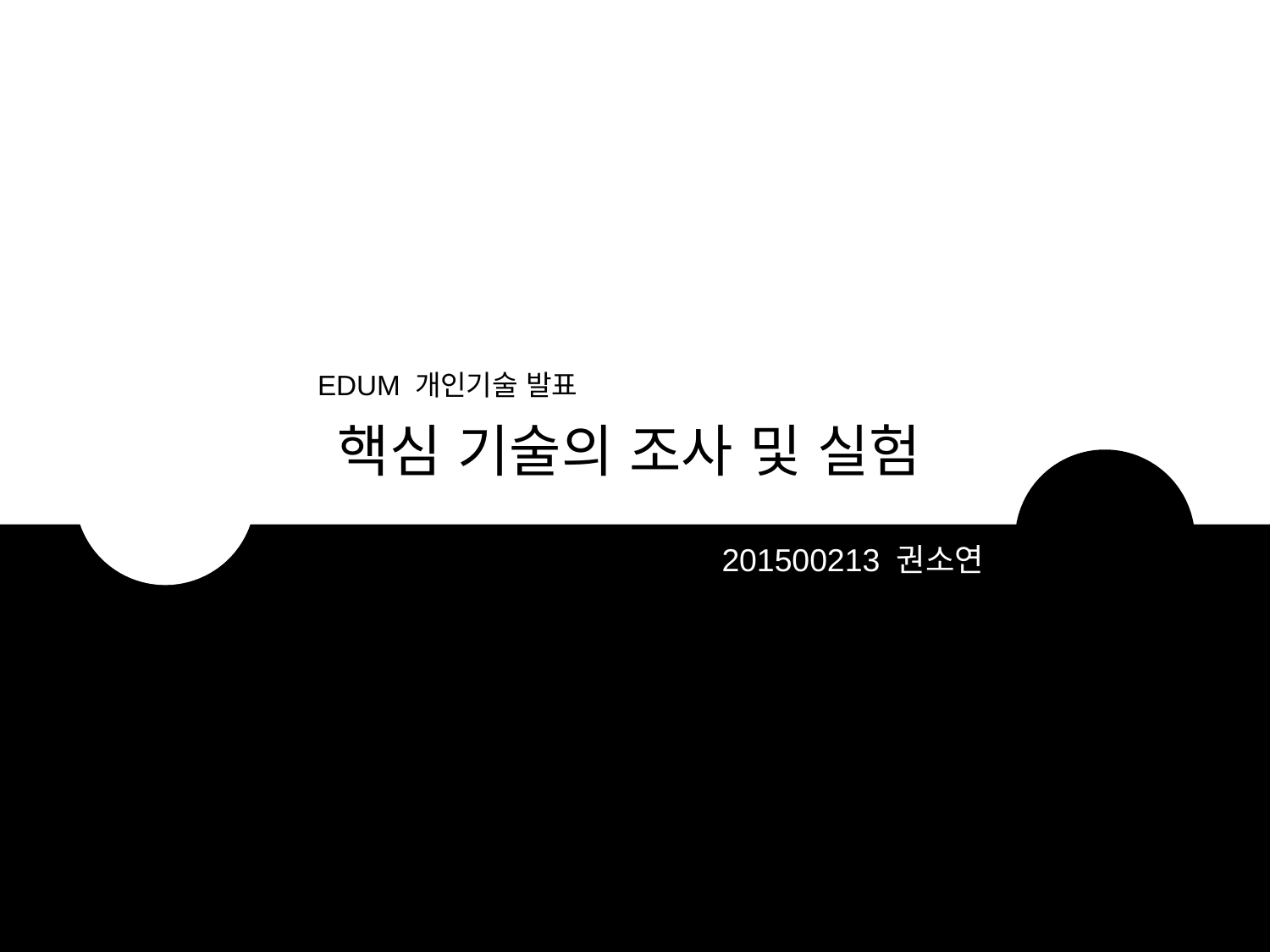

EDUM 개인기술 발표

핵심 기술의 조사 및 실험

201500213 권소연